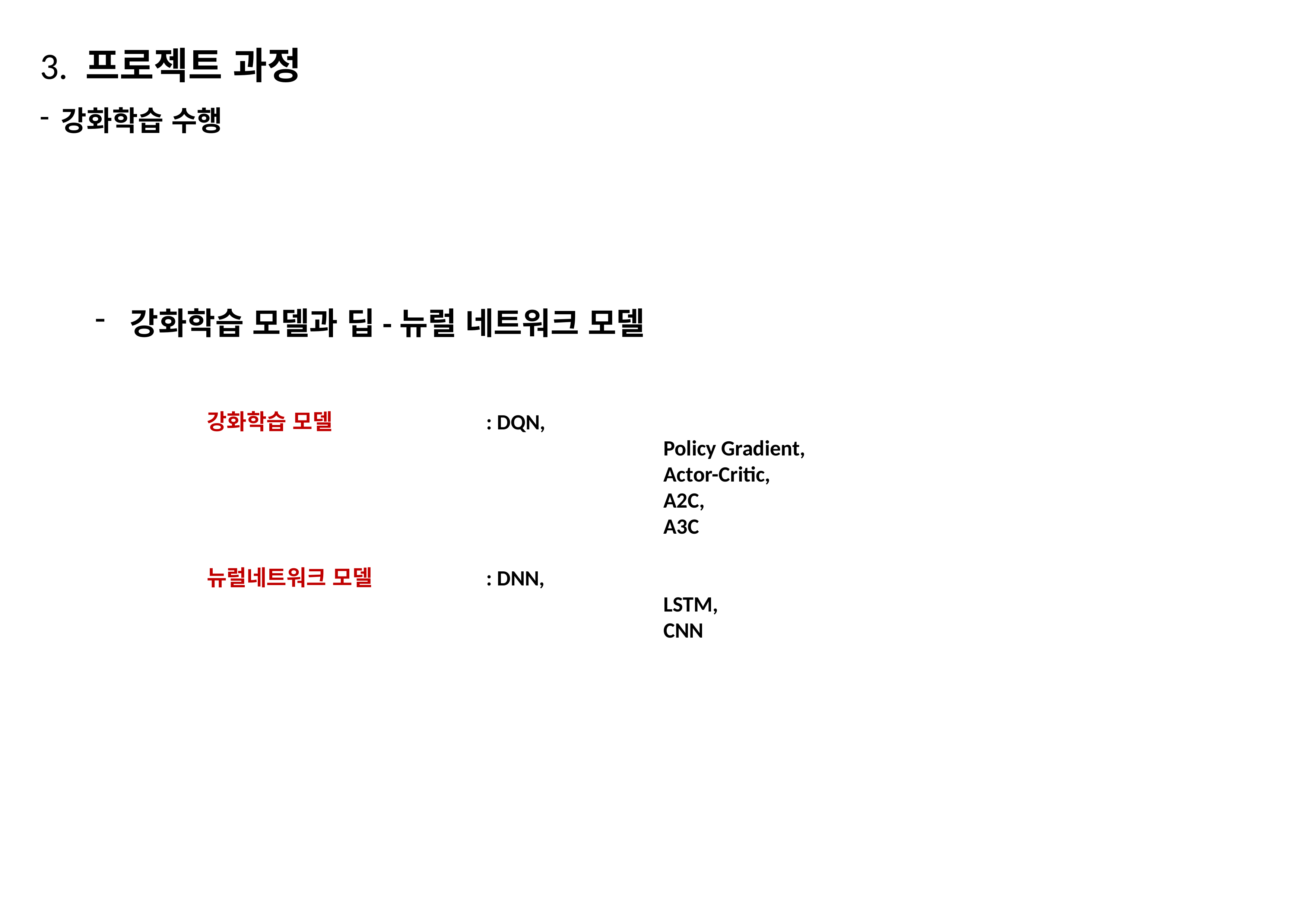

3. 프로젝트 과정
강화학습 수행
강화학습 모델과 딥-뉴럴 네트워크 모델

		강화학습 모델 			: DQN,
										  Policy Gradient,
										  Actor-Critic,
										  A2C,
										  A3C

		뉴럴네트워크 모델 		: DNN,
										  LSTM,
										  CNN